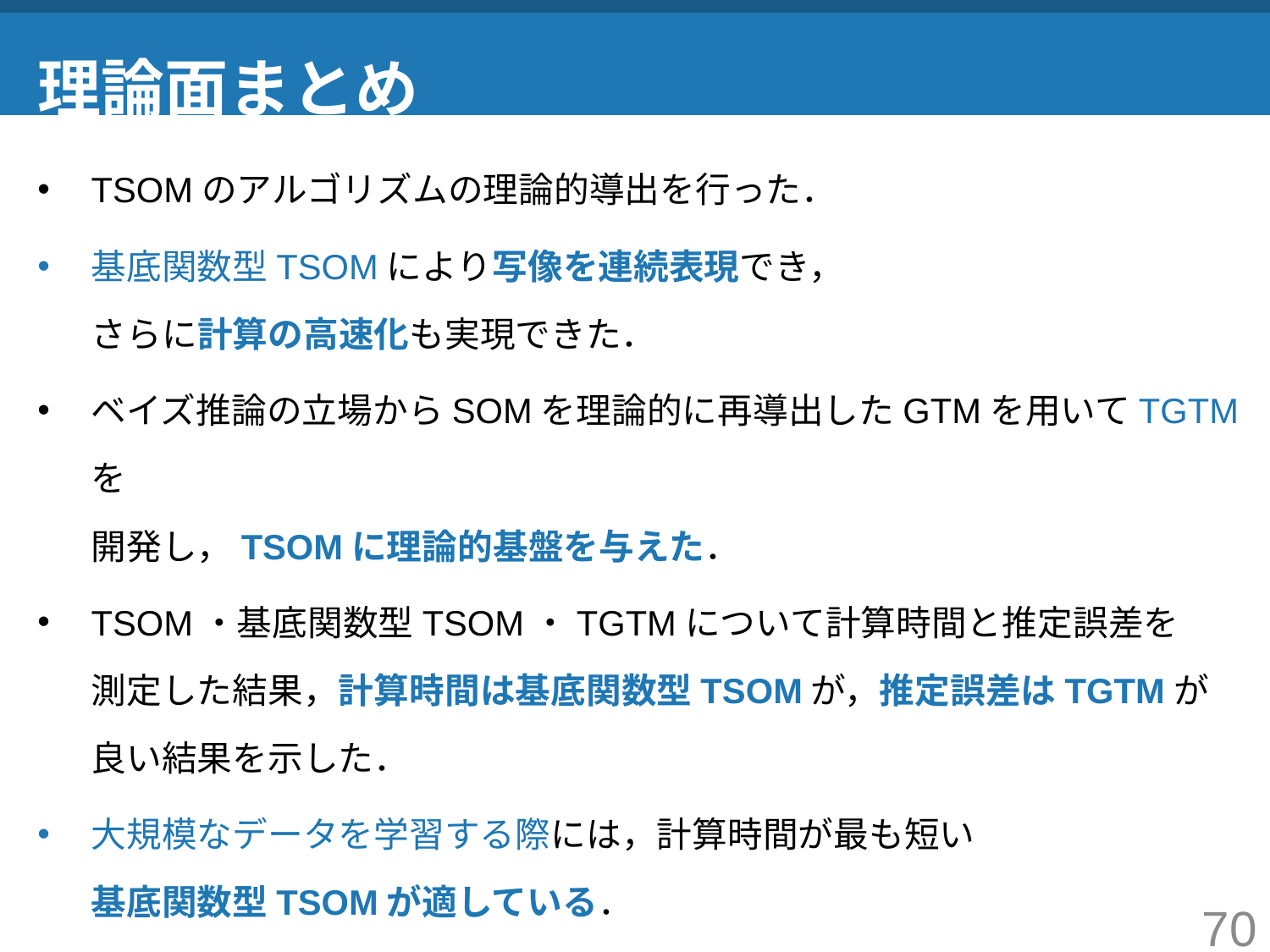

# 理論面まとめ
TSOMのアルゴリズムの理論的導出を行った．
基底関数型TSOMにより写像を連続表現でき，
さらに計算の高速化も実現できた．
ベイズ推論の立場からSOMを理論的に再導出したGTMを用いてTGTMを
開発し，TSOMに理論的基盤を与えた．
TSOM・基底関数型TSOM・TGTMについて計算時間と推定誤差を
測定した結果，計算時間は基底関数型TSOMが，推定誤差はTGTMが
良い結果を示した．
大規模なデータを学習する際には，計算時間が最も短い
基底関数型TSOMが適している．
70